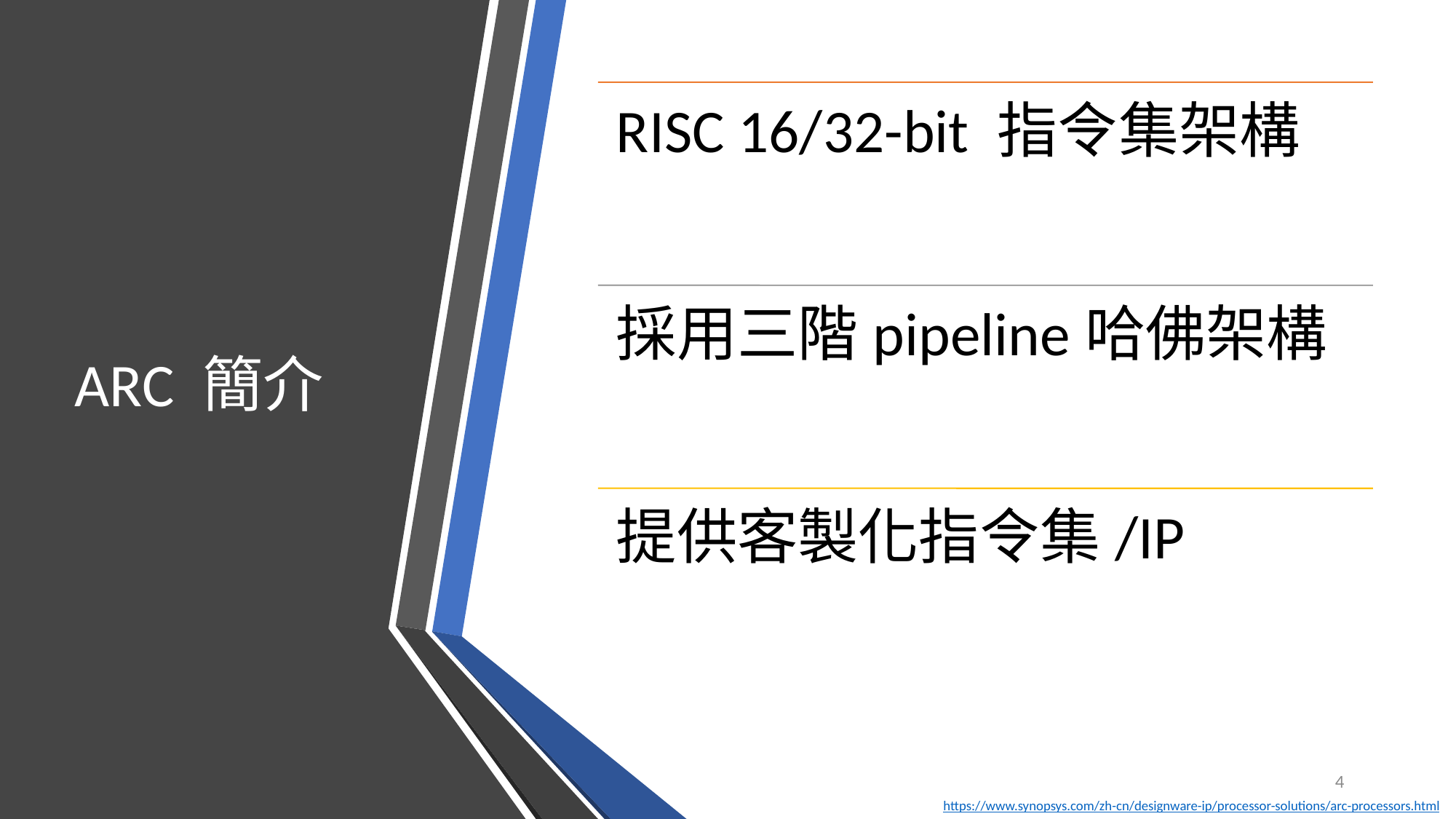

# ARC 簡介
RISC 16/32-bit 指令集架構
採用三階pipeline哈佛架構
提供客製化指令集/IP
4
https://www.synopsys.com/zh-cn/designware-ip/processor-solutions/arc-processors.html